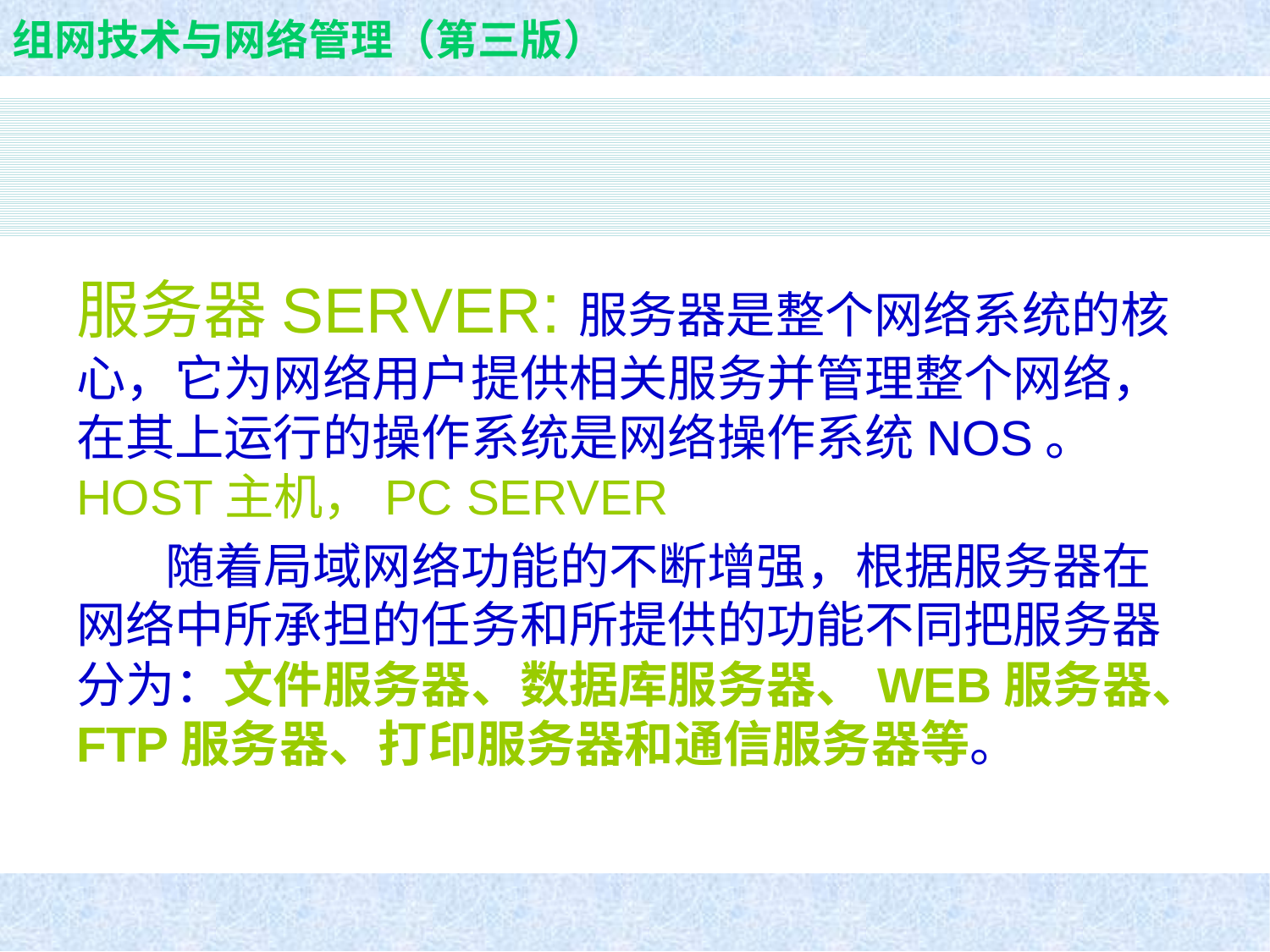

服务器SERVER:服务器是整个网络系统的核心，它为网络用户提供相关服务并管理整个网络，在其上运行的操作系统是网络操作系统NOS。 HOST主机，PC SERVER
       随着局域网络功能的不断增强，根据服务器在网络中所承担的任务和所提供的功能不同把服务器分为：文件服务器、数据库服务器、WEB服务器、FTP服务器、打印服务器和通信服务器等。